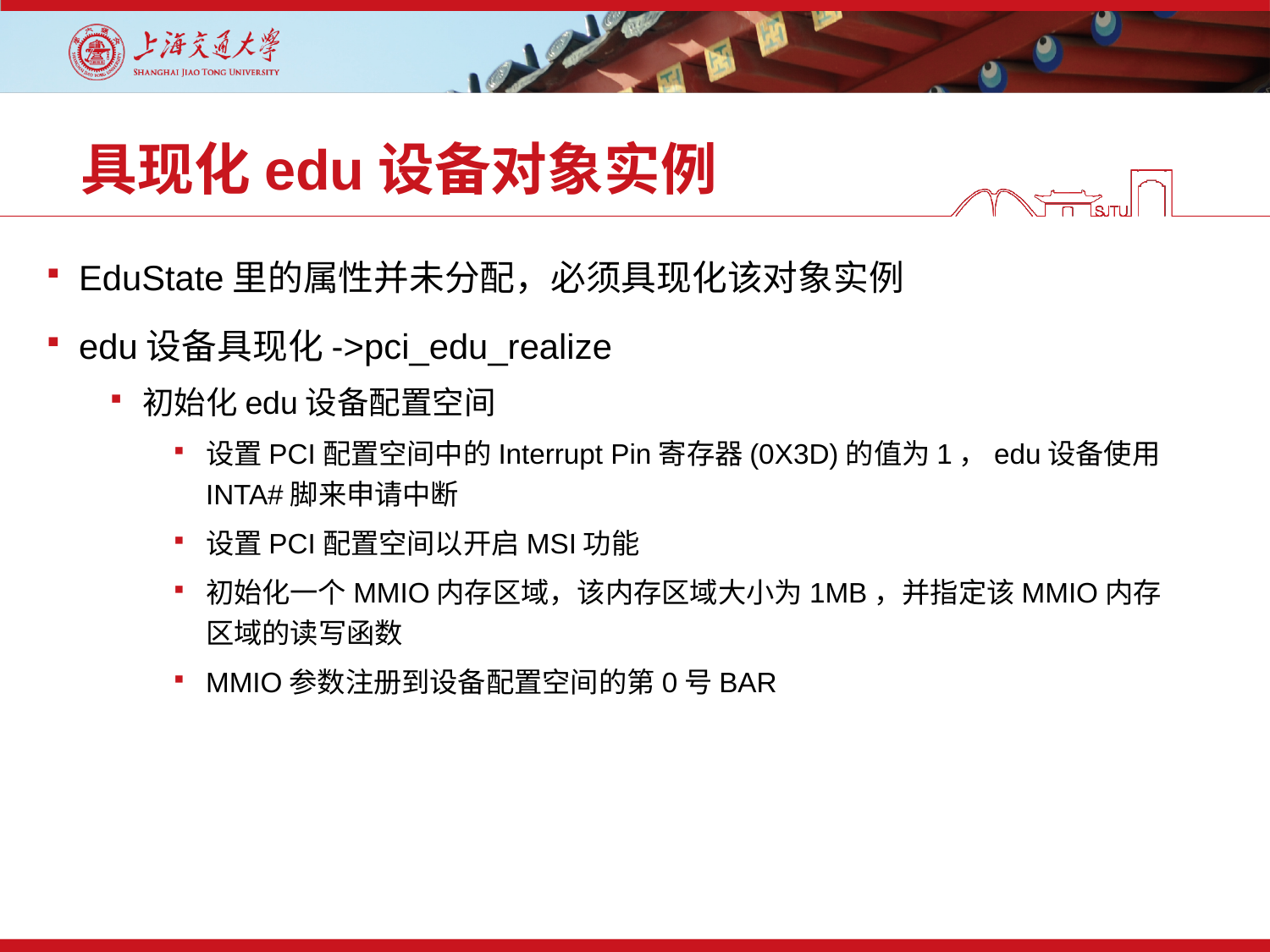

# 具现化edu设备对象实例
EduState里的属性并未分配，必须具现化该对象实例
edu设备具现化->pci_edu_realize
初始化edu设备配置空间
设置PCI配置空间中的Interrupt Pin寄存器(0X3D)的值为1，edu设备使用INTA#脚来申请中断
设置PCI配置空间以开启MSI功能
初始化一个MMIO内存区域，该内存区域大小为1MB，并指定该MMIO内存区域的读写函数
MMIO参数注册到设备配置空间的第0号BAR